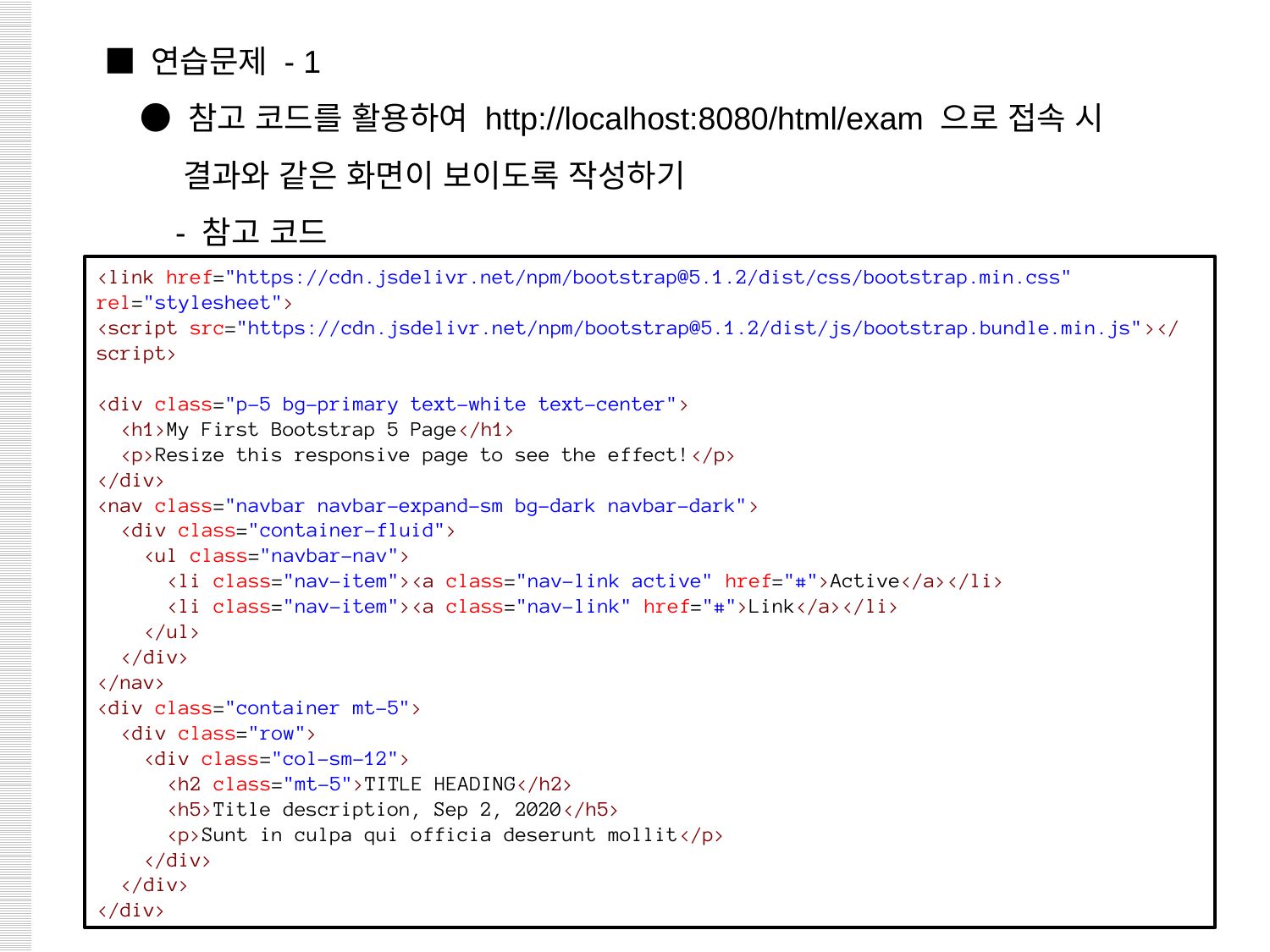

■ 연습문제 - 1
    ● 참고 코드를 활용하여 http://localhost:8080/html/exam 으로 접속 시
        결과와 같은 화면이 보이도록 작성하기
        - 참고 코드
<link href="https://cdn.jsdelivr.net/npm/bootstrap@5.1.2/dist/css/bootstrap.min.css" rel="stylesheet">
<script src="https://cdn.jsdelivr.net/npm/bootstrap@5.1.2/dist/js/bootstrap.bundle.min.js"></script>
<div class="p-5 bg-primary text-white text-center">
  <h1>My First Bootstrap 5 Page</h1>
  <p>Resize this responsive page to see the effect!</p>
</div>
<nav class="navbar navbar-expand-sm bg-dark navbar-dark">
  <div class="container-fluid">
    <ul class="navbar-nav">
      <li class="nav-item"><a class="nav-link active" href="#">Active</a></li>
      <li class="nav-item"><a class="nav-link" href="#">Link</a></li>
    </ul>
  </div>
</nav>
<div class="container mt-5">
  <div class="row">
    <div class="col-sm-12">
      <h2 class="mt-5">TITLE HEADING</h2>
      <h5>Title description, Sep 2, 2020</h5>
      <p>Sunt in culpa qui officia deserunt mollit</p>
    </div>
  </div>
</div>